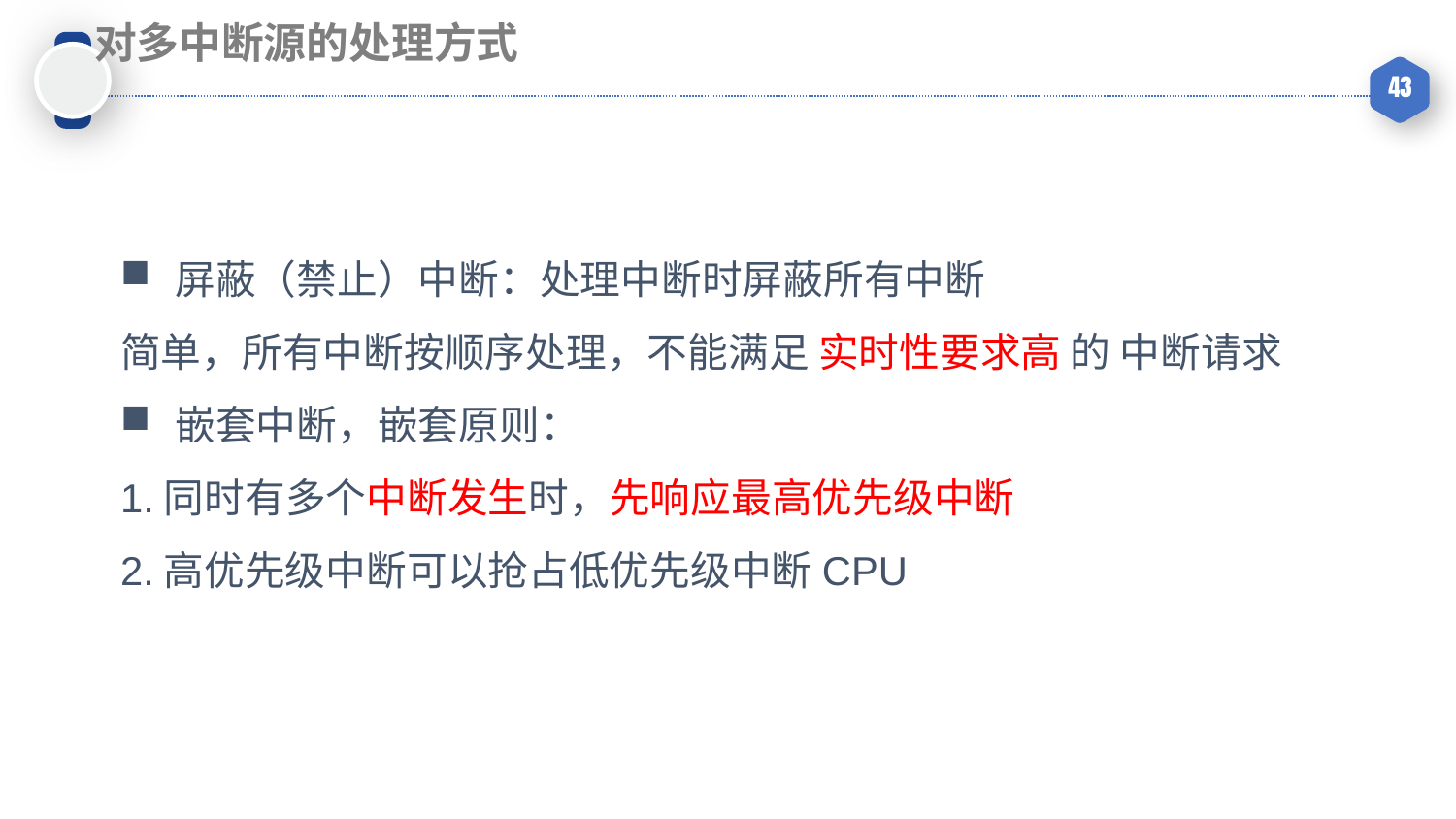

对多中断源的处理方式
屏蔽（禁止）中断：处理中断时屏蔽所有中断
简单，所有中断按顺序处理，不能满足 实时性要求高 的 中断请求
嵌套中断，嵌套原则：
1.同时有多个中断发生时，先响应最高优先级中断
2.高优先级中断可以抢占低优先级中断CPU